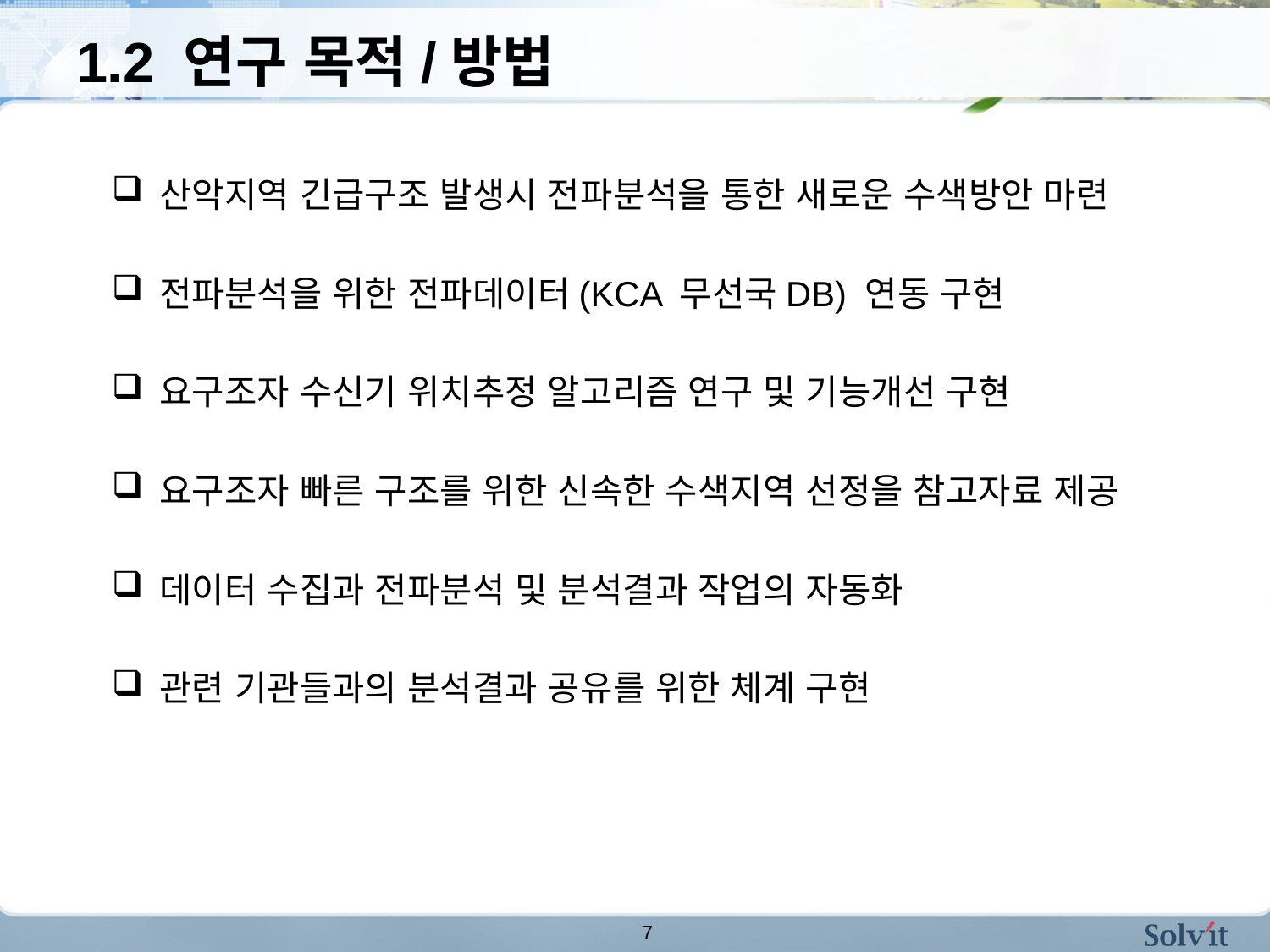

# 1.2 연구 목적/방법
산악지역 긴급구조 발생시 전파분석을 통한 새로운 수색방안 마련

전파분석을 위한 전파데이터(KCA 무선국DB) 연동 구현

요구조자 수신기 위치추정 알고리즘 연구 및 기능개선 구현

요구조자 빠른 구조를 위한 신속한 수색지역 선정을 참고자료 제공

데이터 수집과 전파분석 및 분석결과 작업의 자동화

관련 기관들과의 분석결과 공유를 위한 체계 구현

7